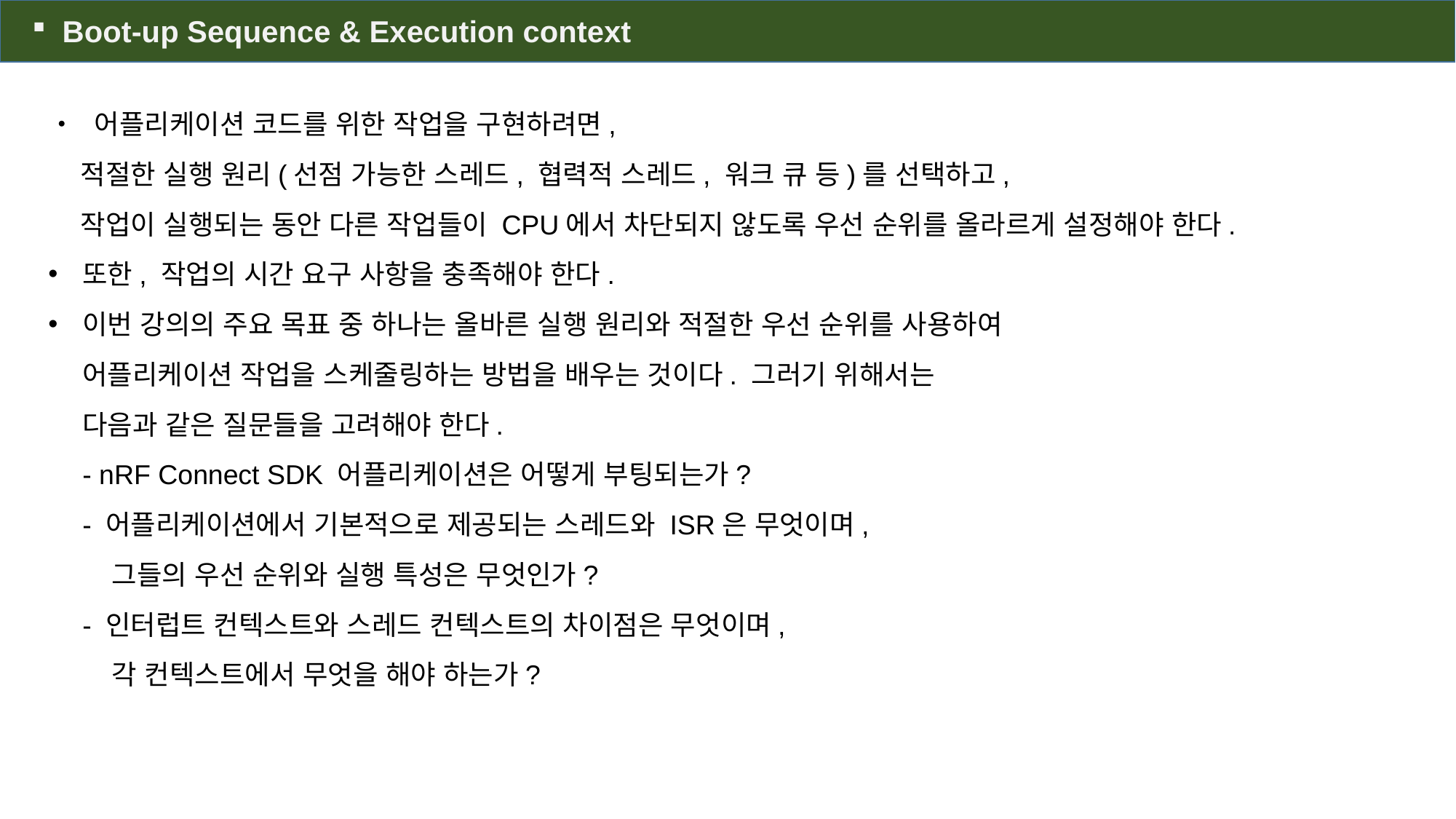

Boot-up Sequence & Execution context
•  어플리케이션 코드를 위한 작업을 구현하려면,
적절한 실행 원리(선점 가능한 스레드, 협력적 스레드, 워크 큐 등)를 선택하고,
작업이 실행되는 동안 다른 작업들이 CPU에서 차단되지 않도록 우선 순위를 올라르게 설정해야 한다.
또한, 작업의 시간 요구 사항을 충족해야 한다.
이번 강의의 주요 목표 중 하나는 올바른 실행 원리와 적절한 우선 순위를 사용하여
어플리케이션 작업을 스케줄링하는 방법을 배우는 것이다. 그러기 위해서는
다음과 같은 질문들을 고려해야 한다.
- nRF Connect SDK 어플리케이션은 어떻게 부팅되는가?
- 어플리케이션에서 기본적으로 제공되는 스레드와 ISR은 무엇이며,
   그들의 우선 순위와 실행 특성은 무엇인가?
- 인터럽트 컨텍스트와 스레드 컨텍스트의 차이점은 무엇이며,
   각 컨텍스트에서 무엇을 해야 하는가?